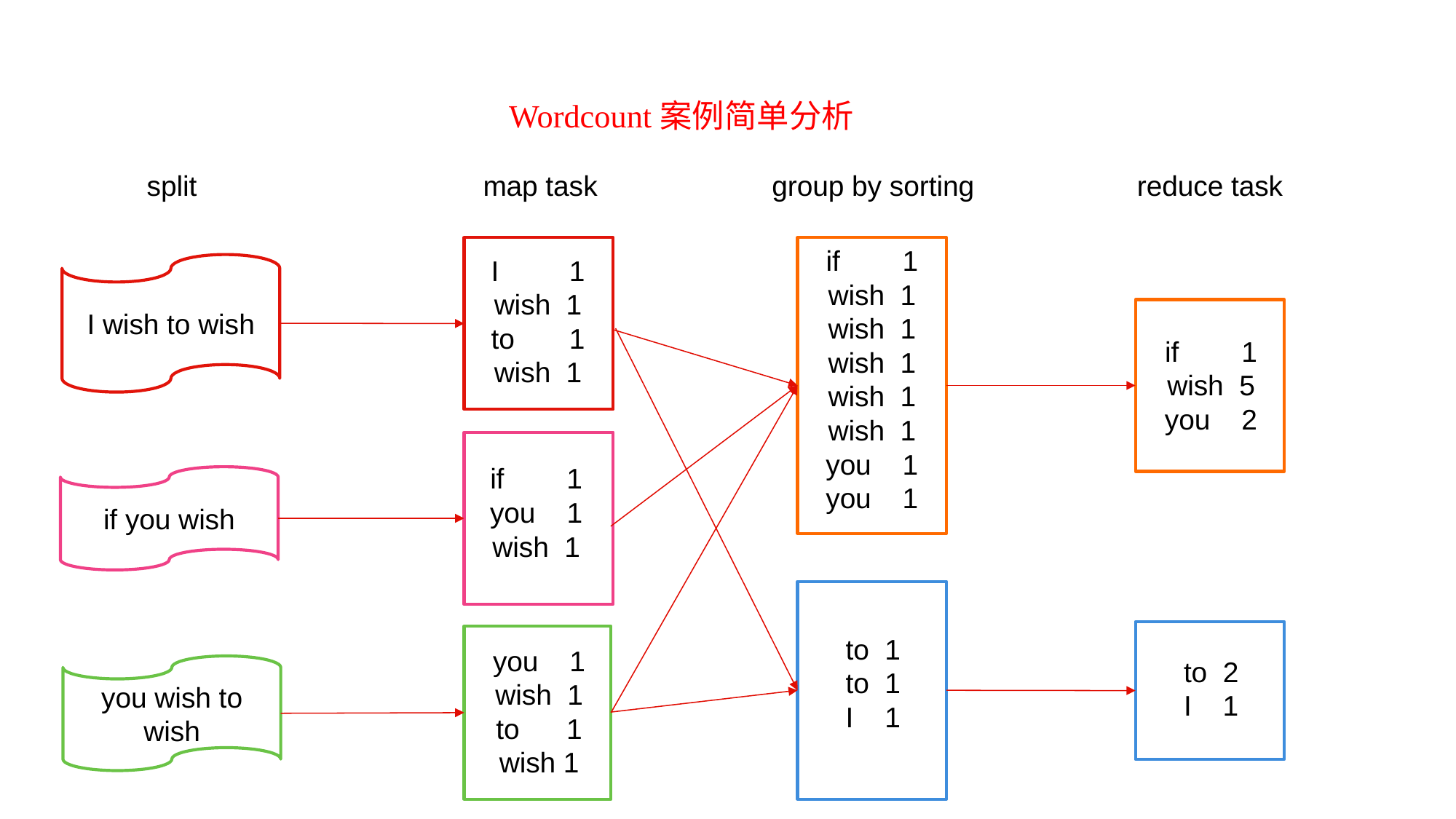

Wordcount案例简单分析
split
map task
group by sorting
reduce task

if        1
wish  1
wish  1
wish  1
wish  1
wish  1
you    1
you    1

I         1
wish  1
to       1
wish  1
I wish to wish

if        1
wish  5
you    2

if        1
you    1
wish  1
if you wish

to  1
to  1
I    1
you    1
wish  1
to      1
wish 1
to  2
I    1
you wish to wish